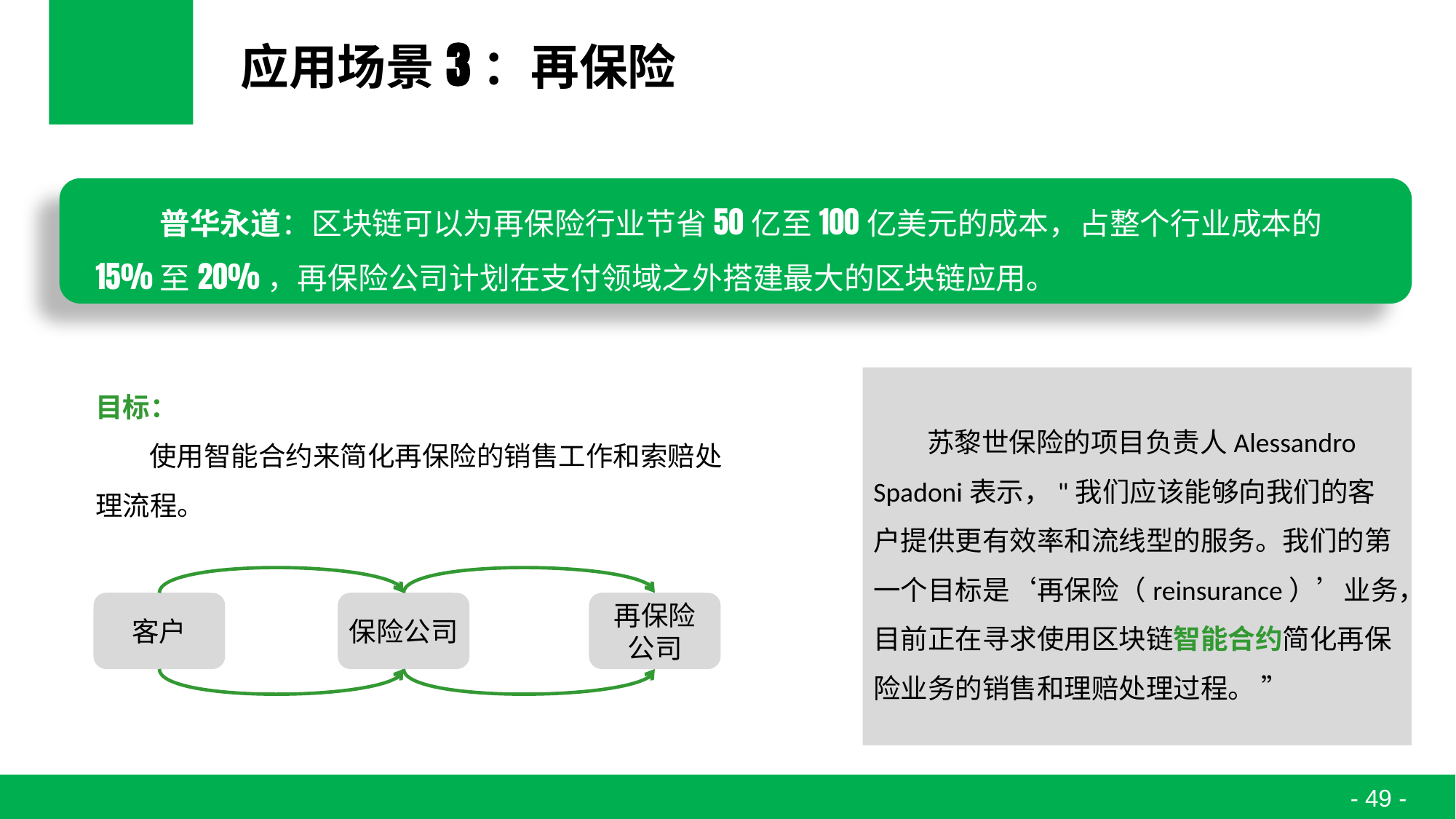

# 应用场景3：再保险
普华永道：区块链可以为再保险行业节省50亿至100亿美元的成本，占整个行业成本的15%至20%，再保险公司计划在支付领域之外搭建最大的区块链应用。
苏黎世保险的项目负责人Alessandro Spadoni表示，"我们应该能够向我们的客户提供更有效率和流线型的服务。我们的第一个目标是‘再保险（reinsurance）’业务，目前正在寻求使用区块链智能合约简化再保险业务的销售和理赔处理过程。 ”
目标：
使用智能合约来简化再保险的销售工作和索赔处理流程。
客户
保险公司
再保险公司